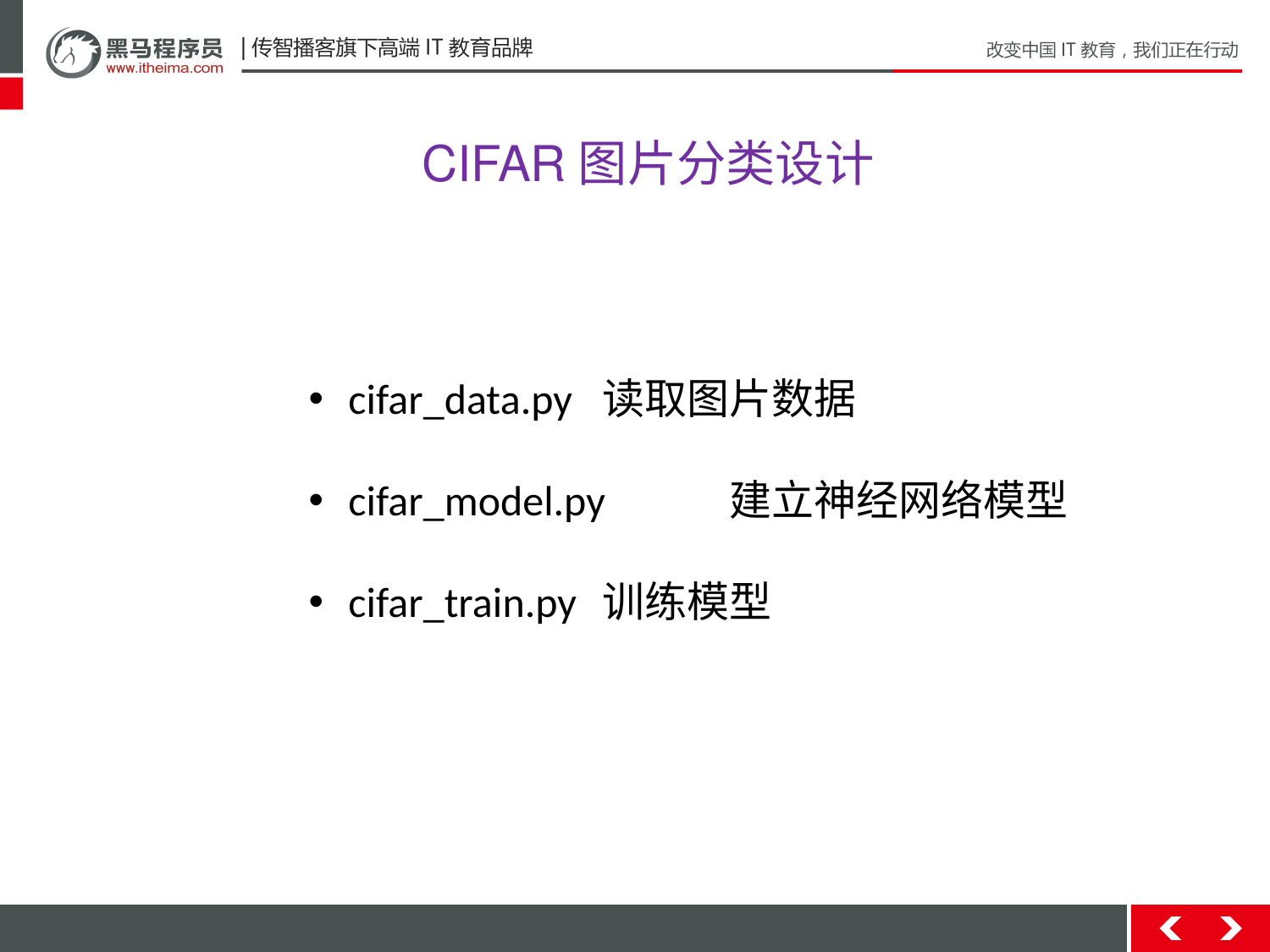

CIFAR图片分类设计
cifar_data.py	读取图片数据

cifar_model.py 	建立神经网络模型

cifar_train.py	训练模型